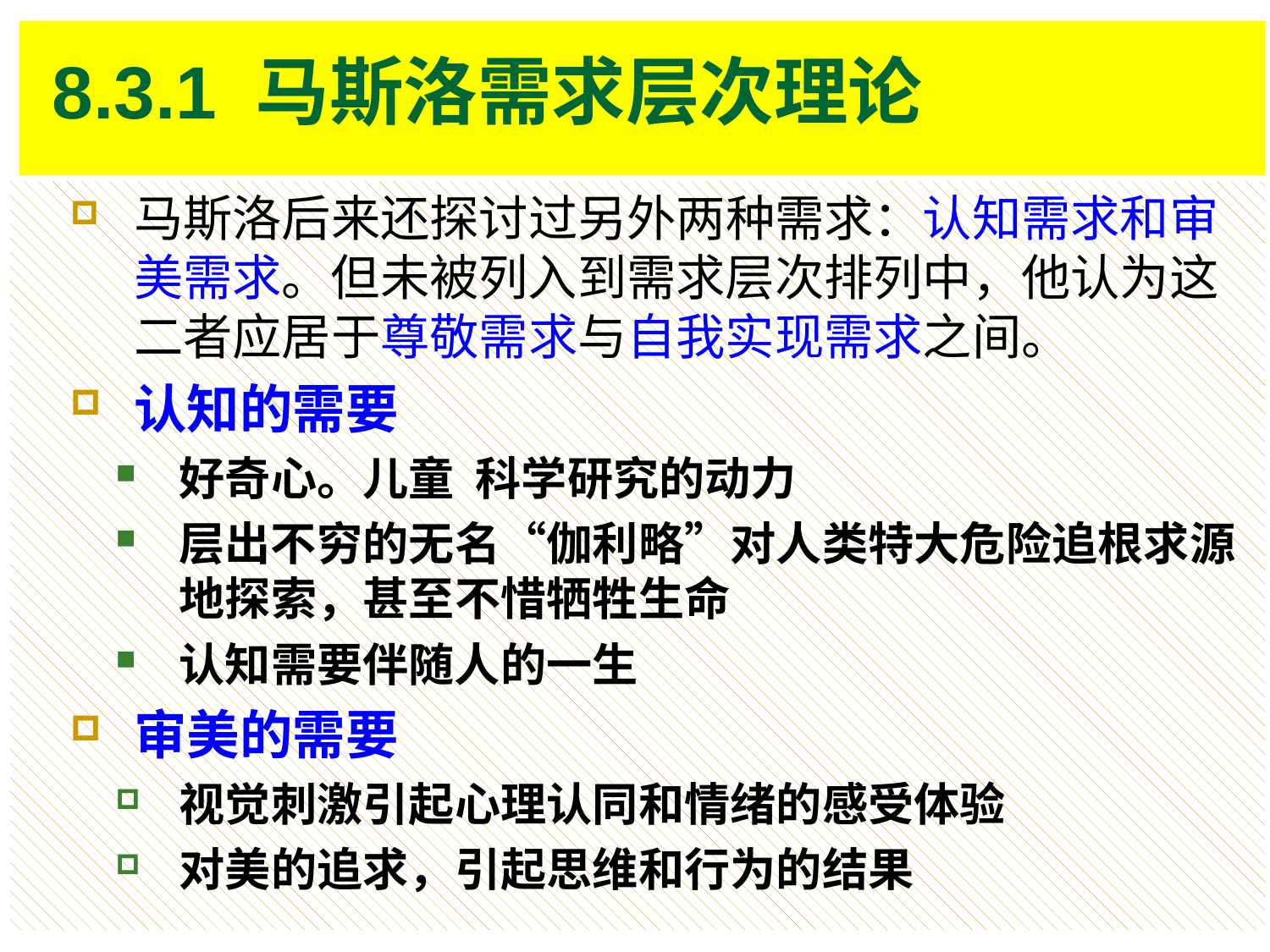

8.3.1 马斯洛需求层次理论
马斯洛后来还探讨过另外两种需求：认知需求和审美需求。但未被列入到需求层次排列中，他认为这二者应居于尊敬需求与自我实现需求之间。
认知的需要
好奇心。儿童  科学研究的动力
层出不穷的无名“伽利略”对人类特大危险追根求源地探索，甚至不惜牺牲生命
认知需要伴随人的一生
审美的需要
视觉刺激引起心理认同和情绪的感受体验
对美的追求，引起思维和行为的结果

45